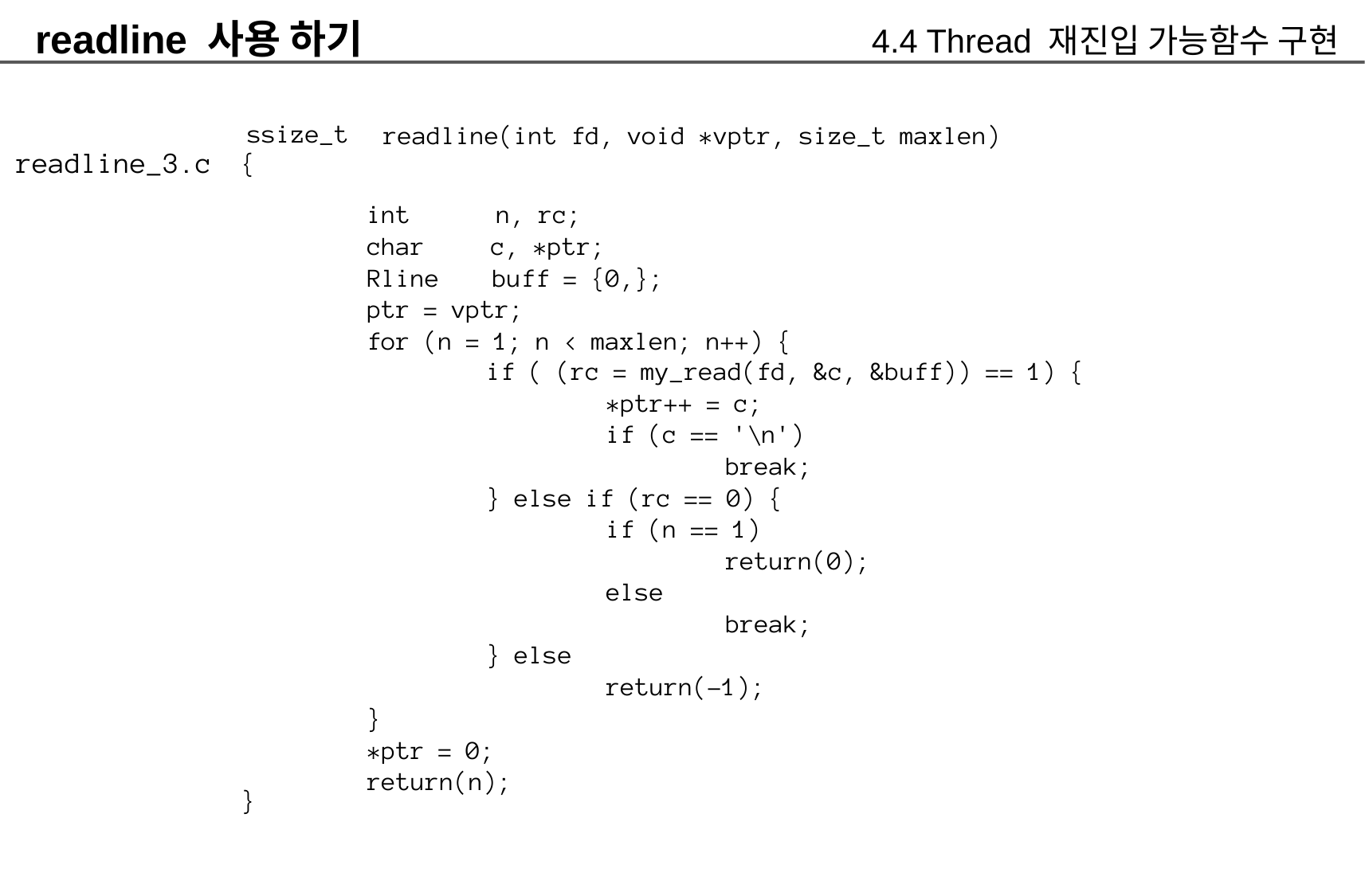

readline 사용 하기

	ssize_t
	4.4 Thread 재진입 가능함수 구현

readline(int  fd,  void  *vptr,  size_t  maxlen)

readline_3.c
{
int             n,  rc;
char          c,  *ptr;
Rline        buff  =  {0,};
ptr  =  vptr;
for  (n  =  1;  n  <  maxlen;  n++)  {
	if  (  (rc  =  my_read(fd,  &c,  &buff))  ==  1)  {
		*ptr++  =  c;
		if  (c  ==  '\n')
			break;
	}  else  if  (rc  ==  0)  {
		if  (n  ==  1)
			return(0);
		else
			break;
	}  else
		return(-1);
}
*ptr  =  0;
return(n);
}